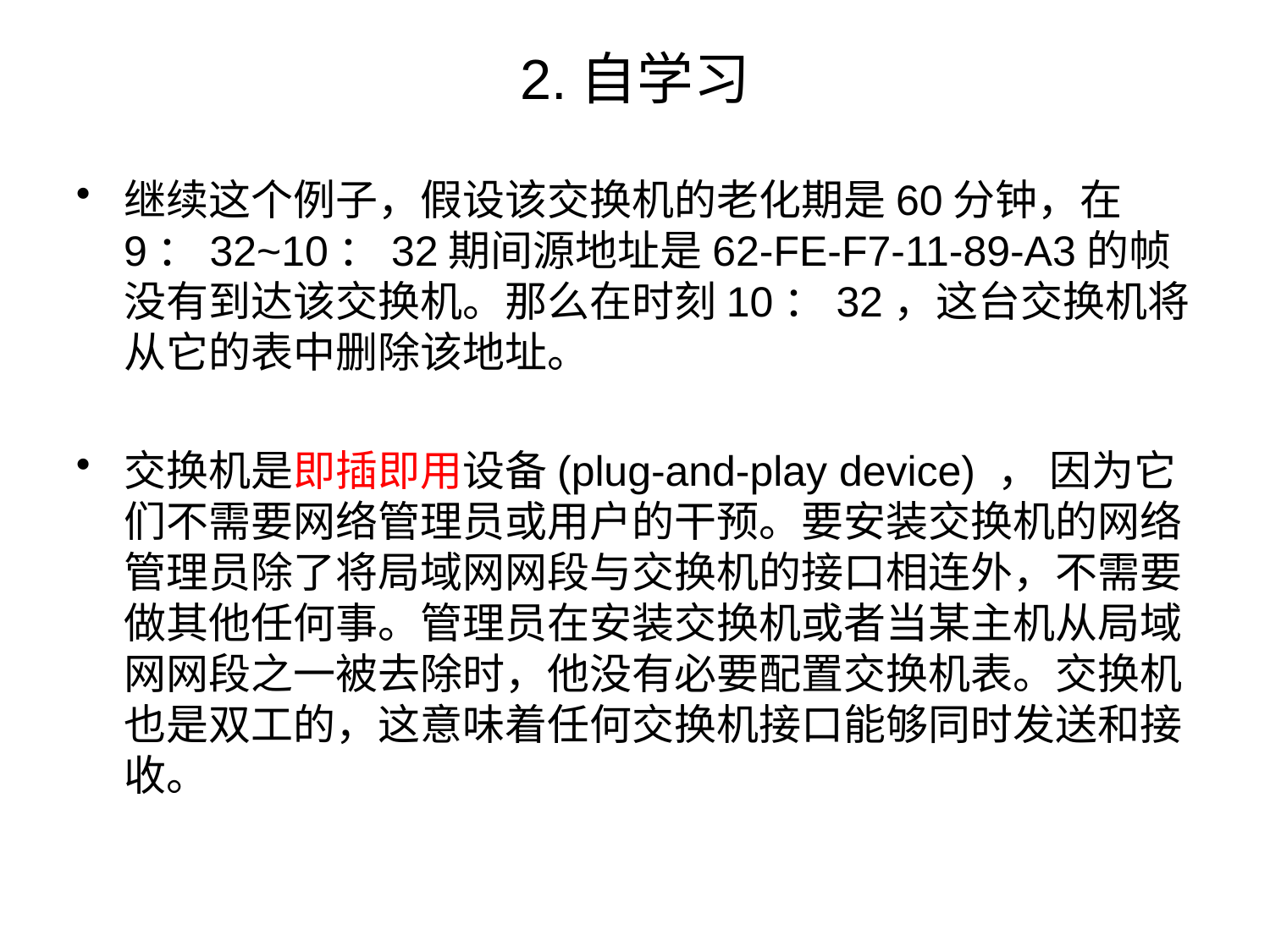

# 2.自学习
继续这个例子，假设该交换机的老化期是60分钟，在9：32~10：32期间源地址是62-FE-F7-11-89-A3的帧没有到达该交换机。那么在时刻10：32，这台交换机将从它的表中删除该地址。

交换机是即插即用设备(plug-and-play device) ， 因为它们不需要网络管理员或用户的干预。要安装交换机的网络管理员除了将局域网网段与交换机的接口相连外，不需要做其他任何事。管理员在安装交换机或者当某主机从局域网网段之一被去除时，他没有必要配置交换机表。交换机也是双工的，这意味着任何交换机接口能够同时发送和接收。